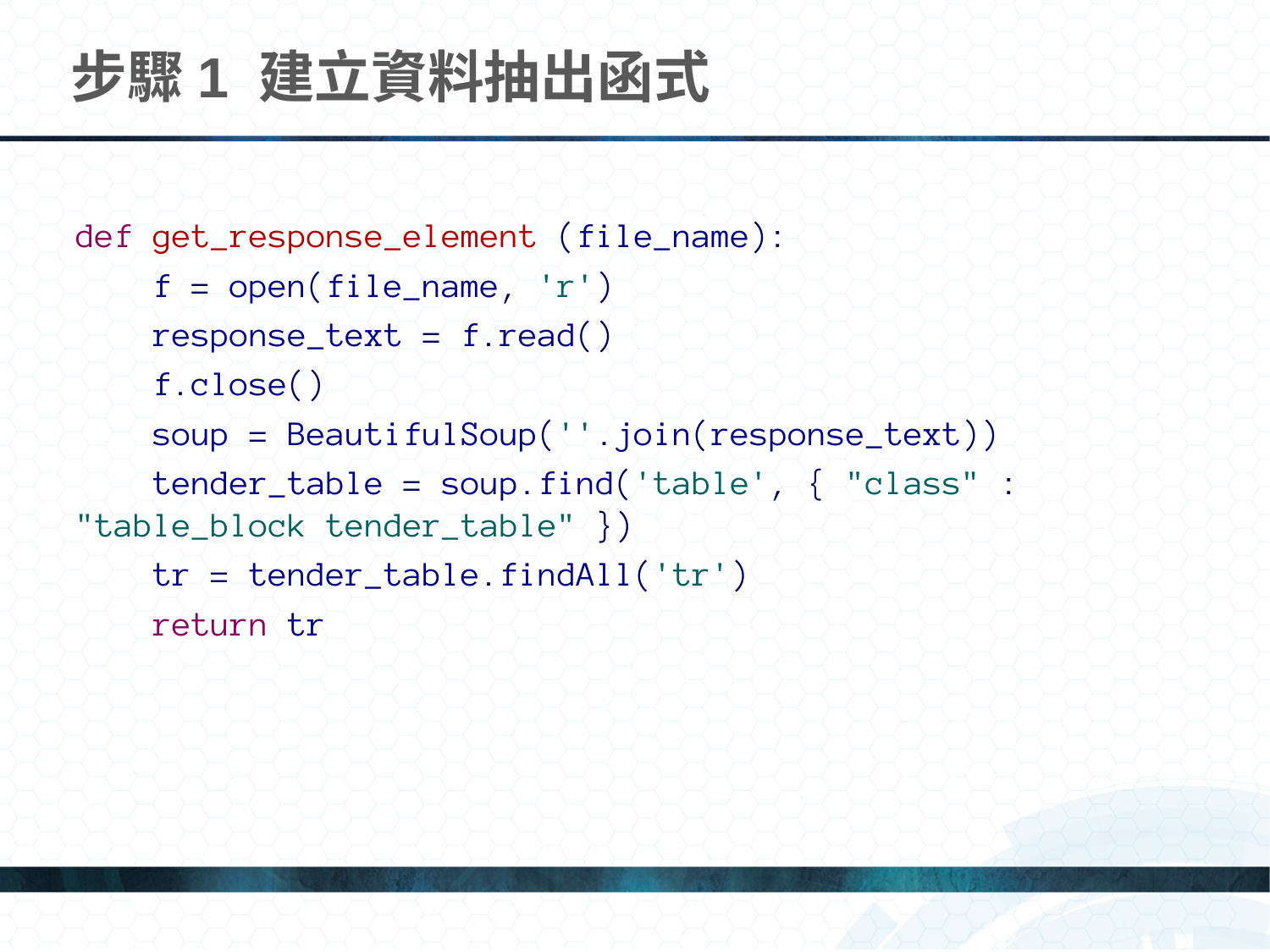

# 步驟1 建立資料抽出函式
def get_response_element (file_name):
    f = open(file_name, 'r')
    response_text = f.read()
    f.close()
    soup = BeautifulSoup(''.join(response_text))
    tender_table = soup.find('table', { "class" : "table_block tender_table" })
    tr = tender_table.findAll('tr')
    return tr